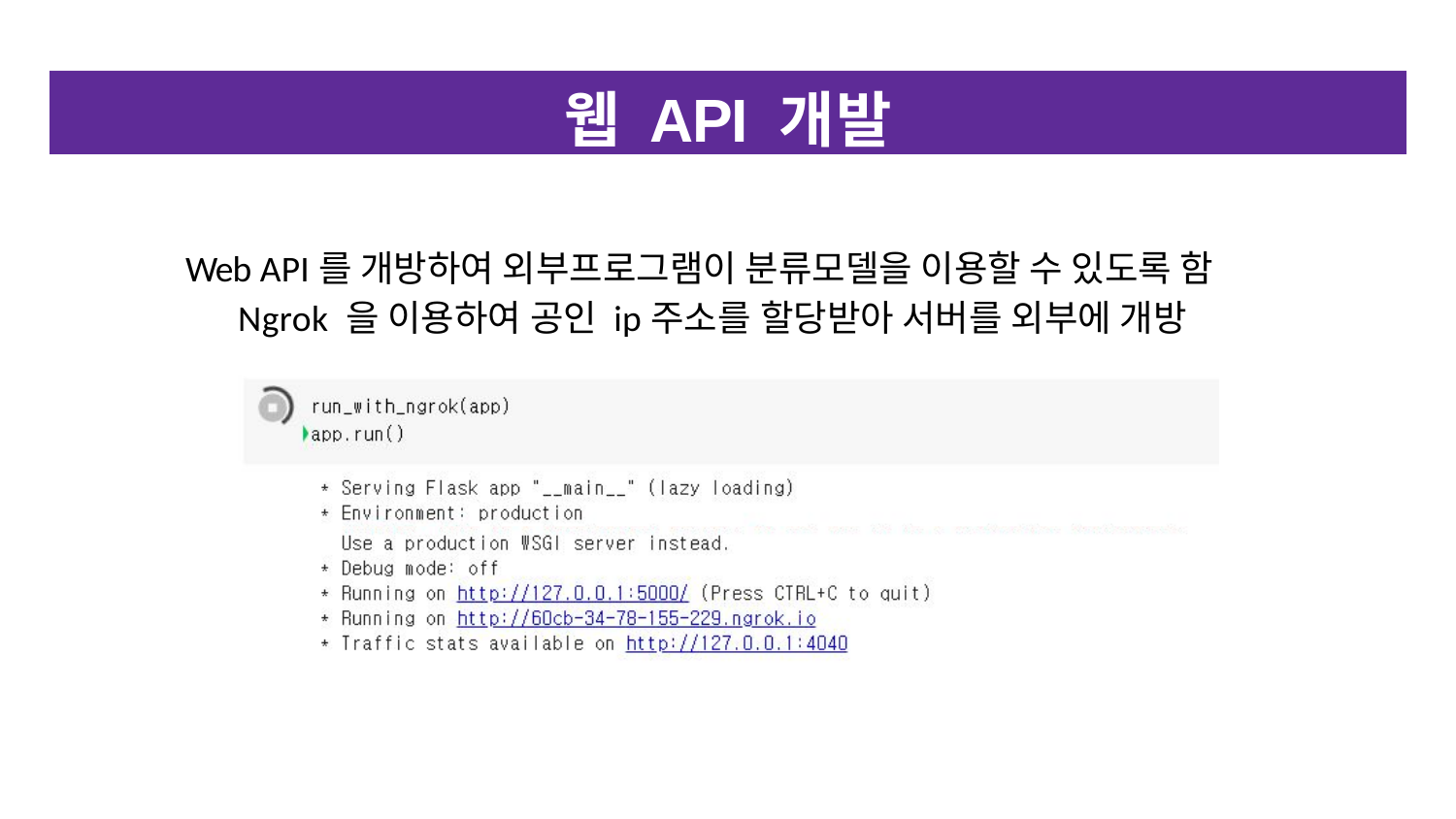

웹 API 개발
Web API를 개방하여 외부프로그램이 분류모델을 이용할 수 있도록 함  Ngrok 을 이용하여 공인 ip주소를 할당받아 서버를 외부에 개방